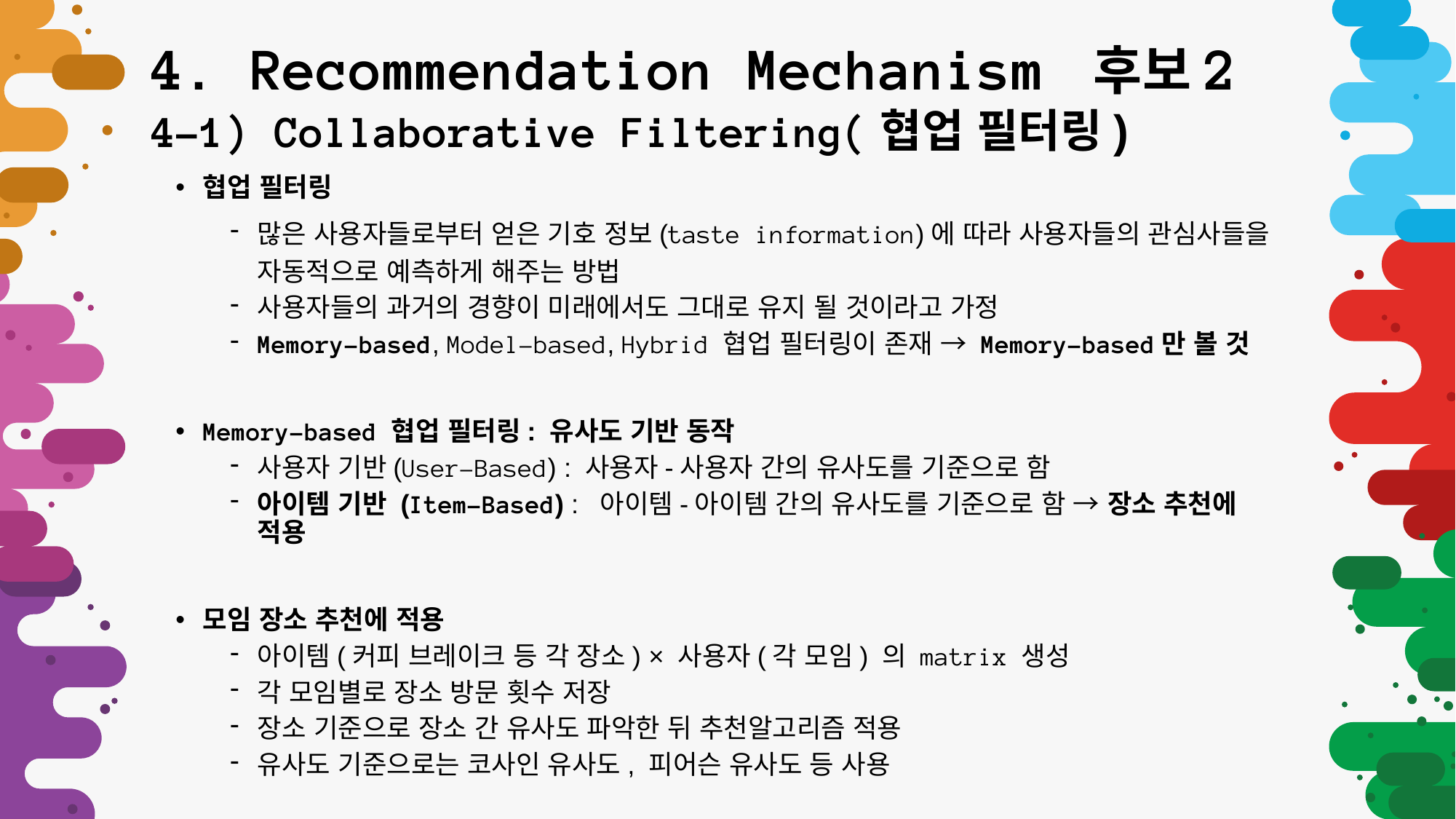

4. Recommendation Mechanism 후보2
4-1) Collaborative Filtering(협업 필터링)
협업 필터링
많은 사용자들로부터 얻은 기호 정보(taste information)에 따라 사용자들의 관심사들을 자동적으로 예측하게 해주는 방법
사용자들의 과거의 경향이 미래에서도 그대로 유지 될 것이라고 가정
Memory-based, Model-based, Hybrid 협업 필터링이 존재 → Memory-based만 볼 것

Memory-based 협업 필터링: 유사도 기반 동작
사용자 기반(User-Based) : 사용자-사용자 간의 유사도를 기준으로 함
아이템 기반 (Item-Based) :  아이템-아이템 간의 유사도를 기준으로 함 → 장소 추천에 적용

모임 장소 추천에 적용
아이템(커피 브레이크 등 각 장소) × 사용자(각 모임) 의 matrix 생성
각 모임별로 장소 방문 횟수 저장
장소 기준으로 장소 간 유사도 파악한 뒤 추천알고리즘 적용
유사도 기준으로는 코사인 유사도, 피어슨 유사도 등 사용